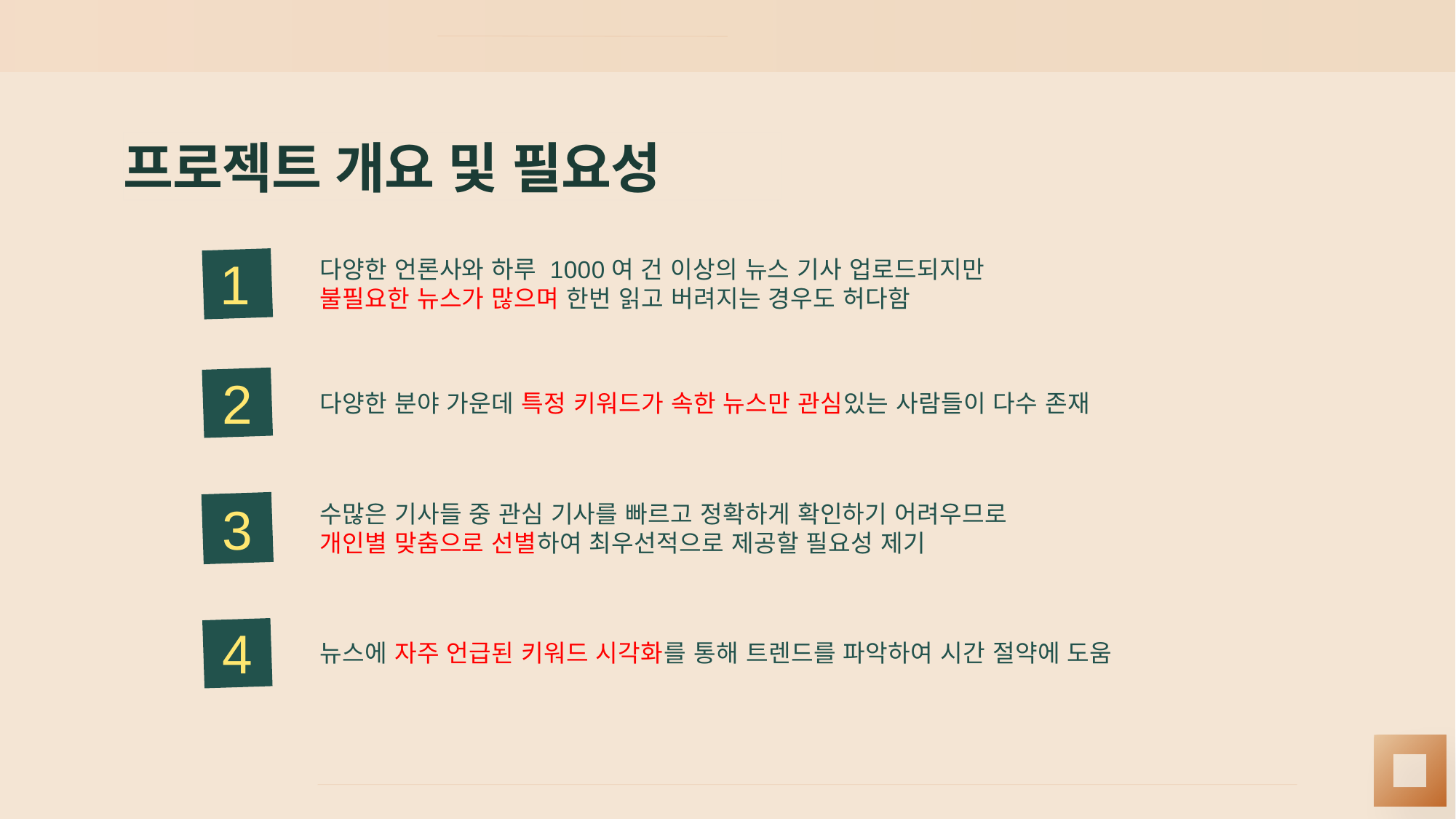

프로젝트 개요 및 필요성

1
다양한 언론사와 하루 1000여 건 이상의 뉴스 기사 업로드되지만
불필요한 뉴스가 많으며 한번 읽고 버려지는 경우도 허다함

2
다양한 분야 가운데 특정 키워드가 속한 뉴스만 관심있는 사람들이 다수 존재

3
수많은 기사들 중 관심 기사를 빠르고 정확하게 확인하기 어려우므로
개인별 맞춤으로 선별하여 최우선적으로 제공할 필요성 제기

4
뉴스에 자주 언급된 키워드 시각화를 통해 트렌드를 파악하여 시간 절약에 도움